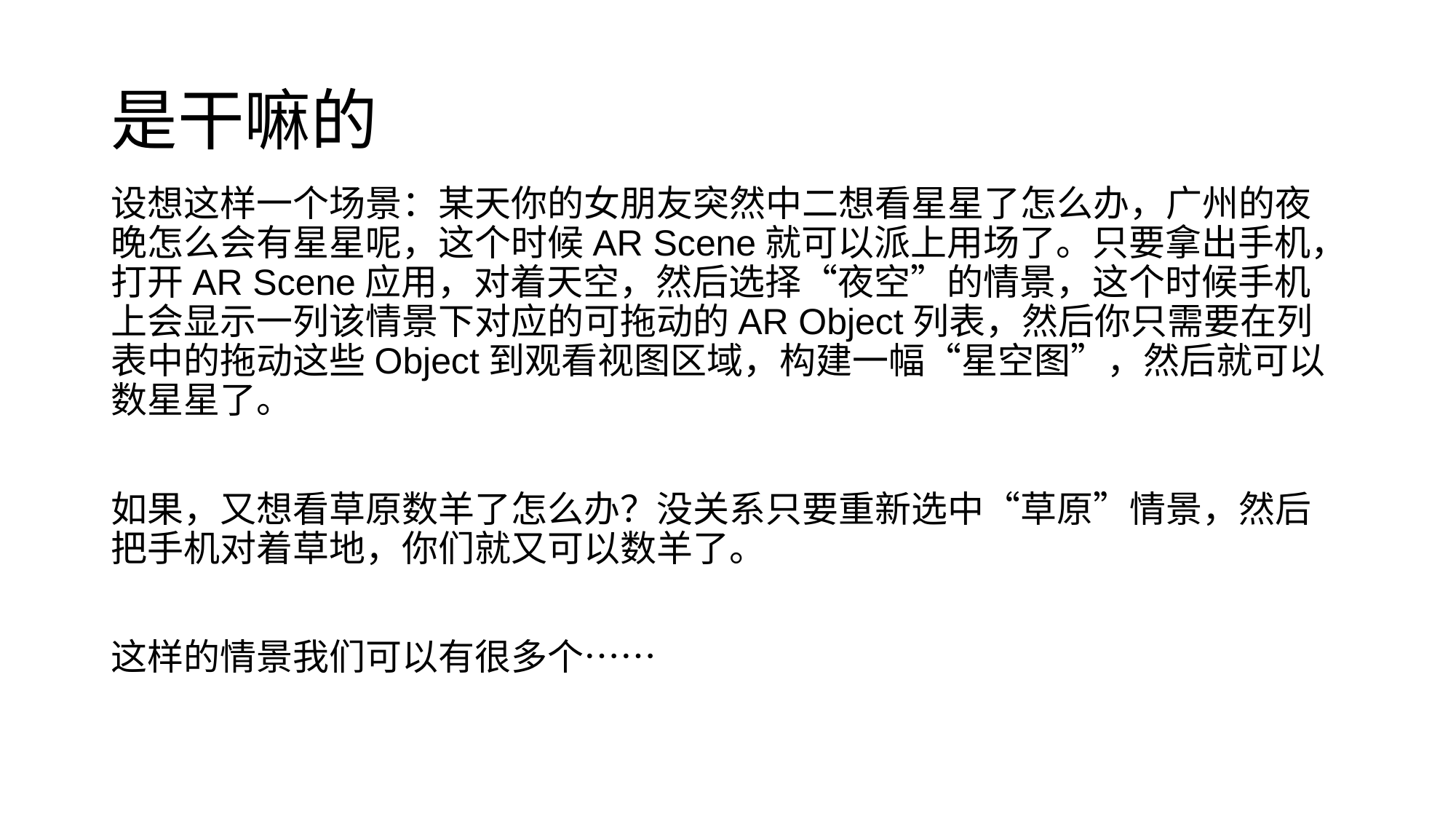

# 是干嘛的
设想这样一个场景：某天你的女朋友突然中二想看星星了怎么办，广州的夜晚怎么会有星星呢，这个时候AR Scene就可以派上用场了。只要拿出手机，打开AR Scene应用，对着天空，然后选择“夜空”的情景，这个时候手机上会显示一列该情景下对应的可拖动的AR Object列表，然后你只需要在列表中的拖动这些Object到观看视图区域，构建一幅“星空图”，然后就可以数星星了。

如果，又想看草原数羊了怎么办？没关系只要重新选中“草原”情景，然后把手机对着草地，你们就又可以数羊了。

这样的情景我们可以有很多个……